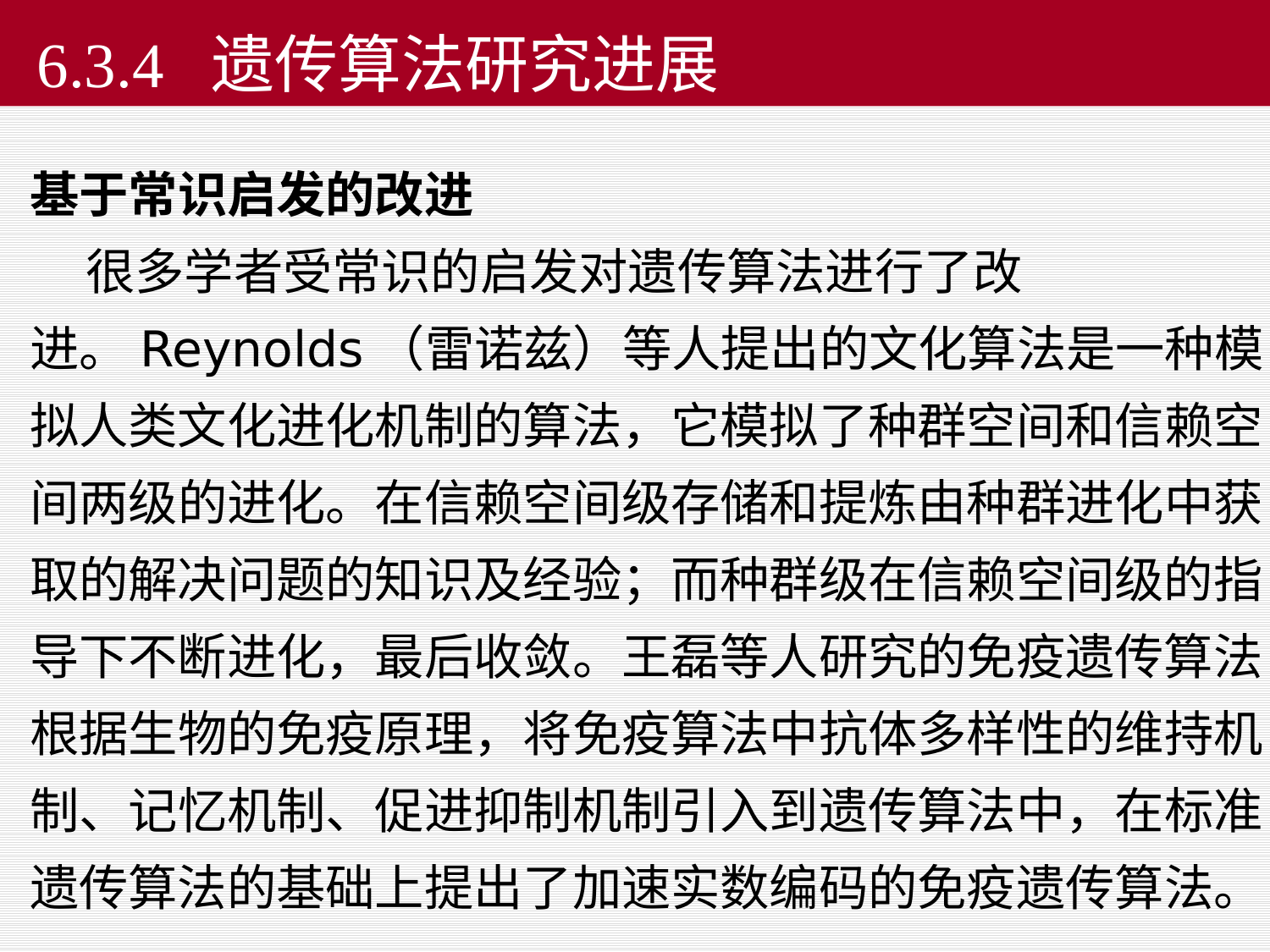

6.3.4  遗传算法研究进展
基于常识启发的改进
    很多学者受常识的启发对遗传算法进行了改进。Reynolds（雷诺兹）等人提出的文化算法是一种模拟人类文化进化机制的算法，它模拟了种群空间和信赖空间两级的进化。在信赖空间级存储和提炼由种群进化中获取的解决问题的知识及经验；而种群级在信赖空间级的指导下不断进化，最后收敛。王磊等人研究的免疫遗传算法根据生物的免疫原理，将免疫算法中抗体多样性的维持机制、记忆机制、促进抑制机制引入到遗传算法中，在标准遗传算法的基础上提出了加速实数编码的免疫遗传算法。

127